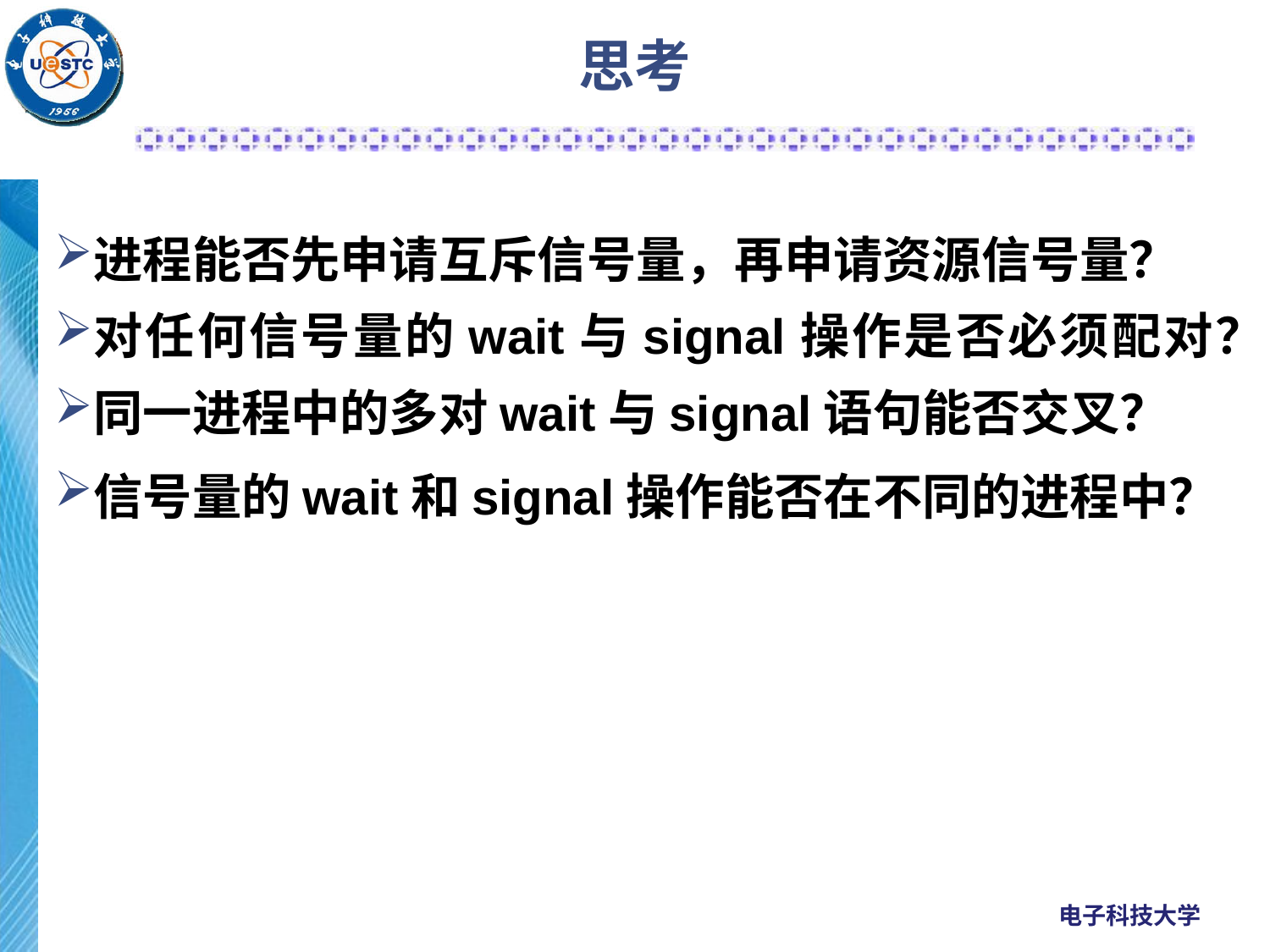

思考
进程能否先申请互斥信号量，再申请资源信号量？
对任何信号量的wait与signal操作是否必须配对？
同一进程中的多对wait与signal语句能否交叉？
信号量的wait和signal操作能否在不同的进程中？